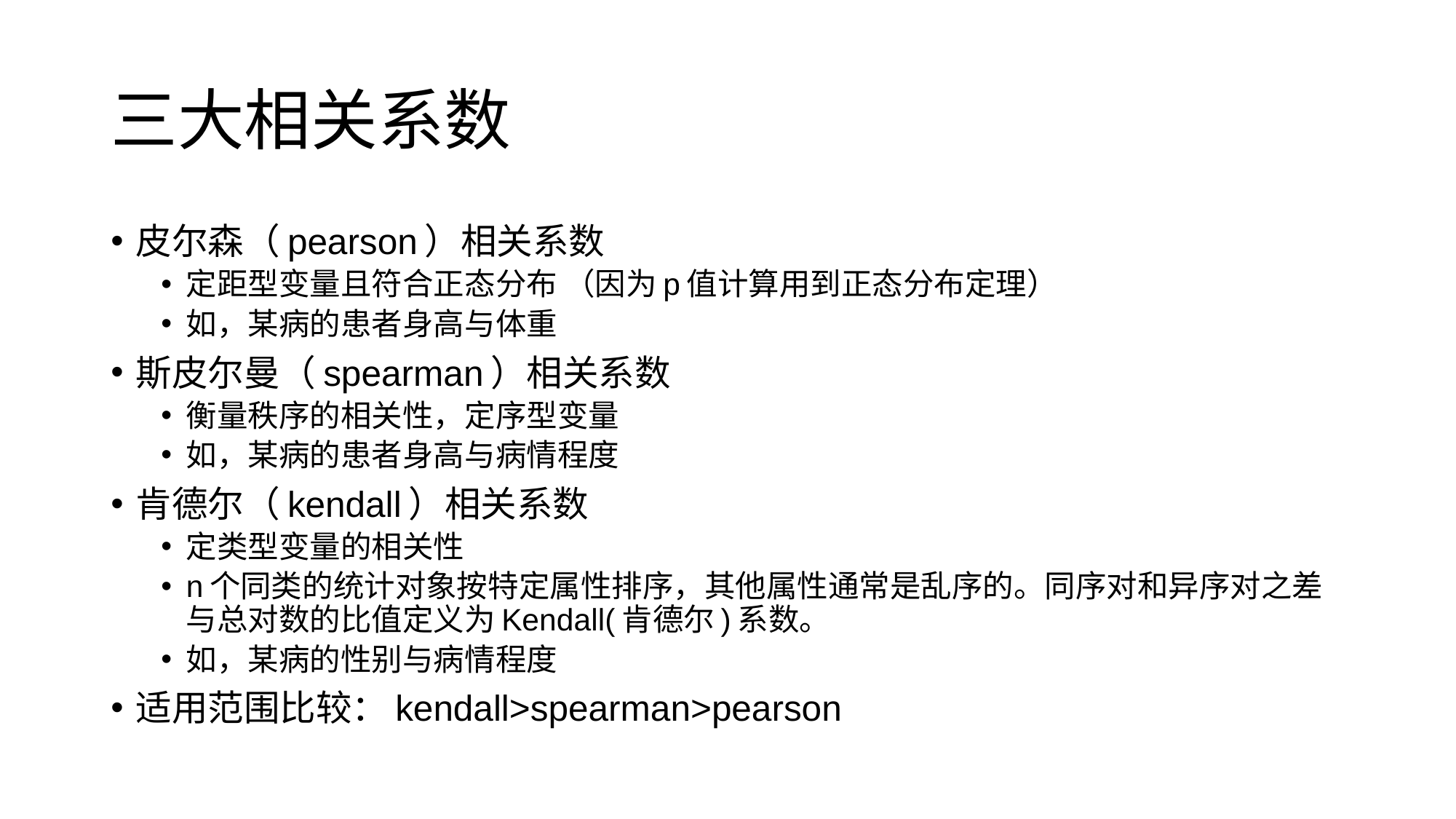

# 三大相关系数
皮尔森（pearson）相关系数
定距型变量且符合正态分布 （因为p值计算用到正态分布定理）
如，某病的患者身高与体重
斯皮尔曼（spearman）相关系数
衡量秩序的相关性，定序型变量
如，某病的患者身高与病情程度
肯德尔（kendall）相关系数
定类型变量的相关性
n个同类的统计对象按特定属性排序，其他属性通常是乱序的。同序对和异序对之差与总对数的比值定义为Kendall(肯德尔)系数。
如，某病的性别与病情程度
适用范围比较：kendall>spearman>pearson